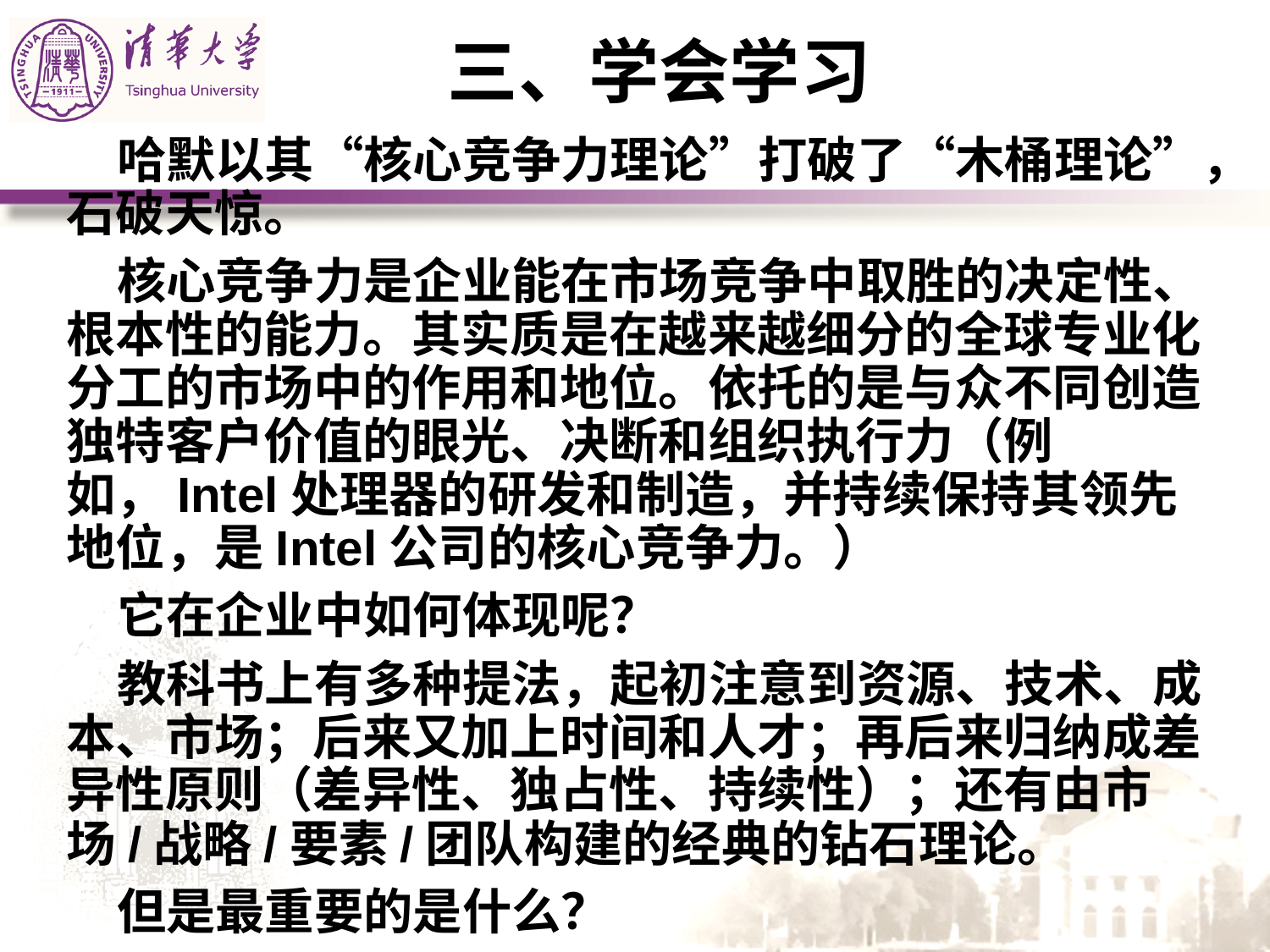

# 三、学会学习
哈默以其“核心竞争力理论”打破了“木桶理论”，石破天惊。
核心竞争力是企业能在市场竞争中取胜的决定性、根本性的能力。其实质是在越来越细分的全球专业化分工的市场中的作用和地位。依托的是与众不同创造独特客户价值的眼光、决断和组织执行力（例如，Intel处理器的研发和制造，并持续保持其领先地位，是Intel公司的核心竞争力。）
它在企业中如何体现呢？
教科书上有多种提法，起初注意到资源、技术、成本、市场；后来又加上时间和人才；再后来归纳成差异性原则（差异性、独占性、持续性）；还有由市场/战略/要素/团队构建的经典的钻石理论。
但是最重要的是什么？